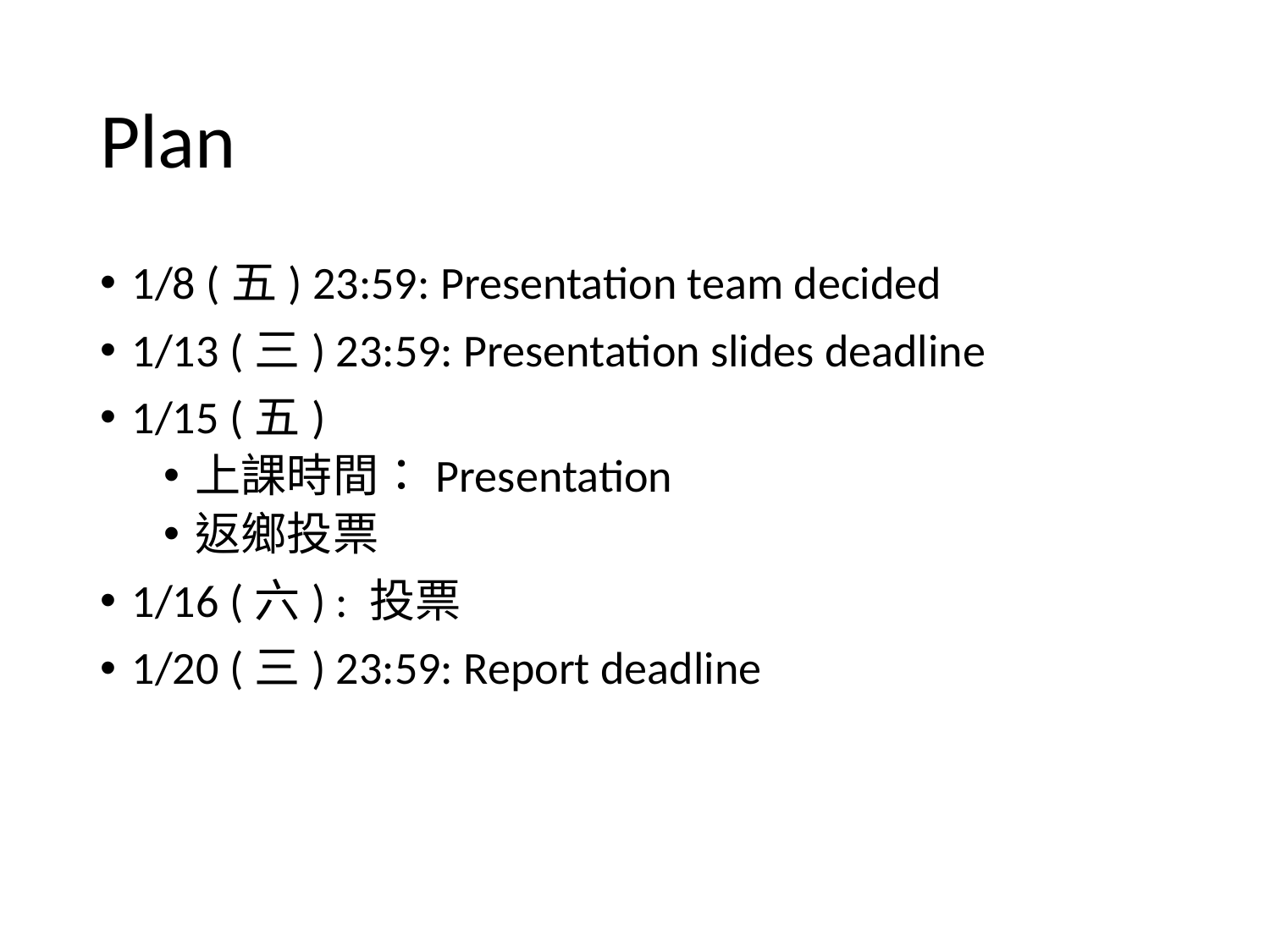

# Plan
1/8 (五) 23:59: Presentation team decided
1/13 (三) 23:59: Presentation slides deadline
1/15 (五)
上課時間：Presentation
返鄉投票
1/16 (六) : 投票
1/20 (三) 23:59: Report deadline